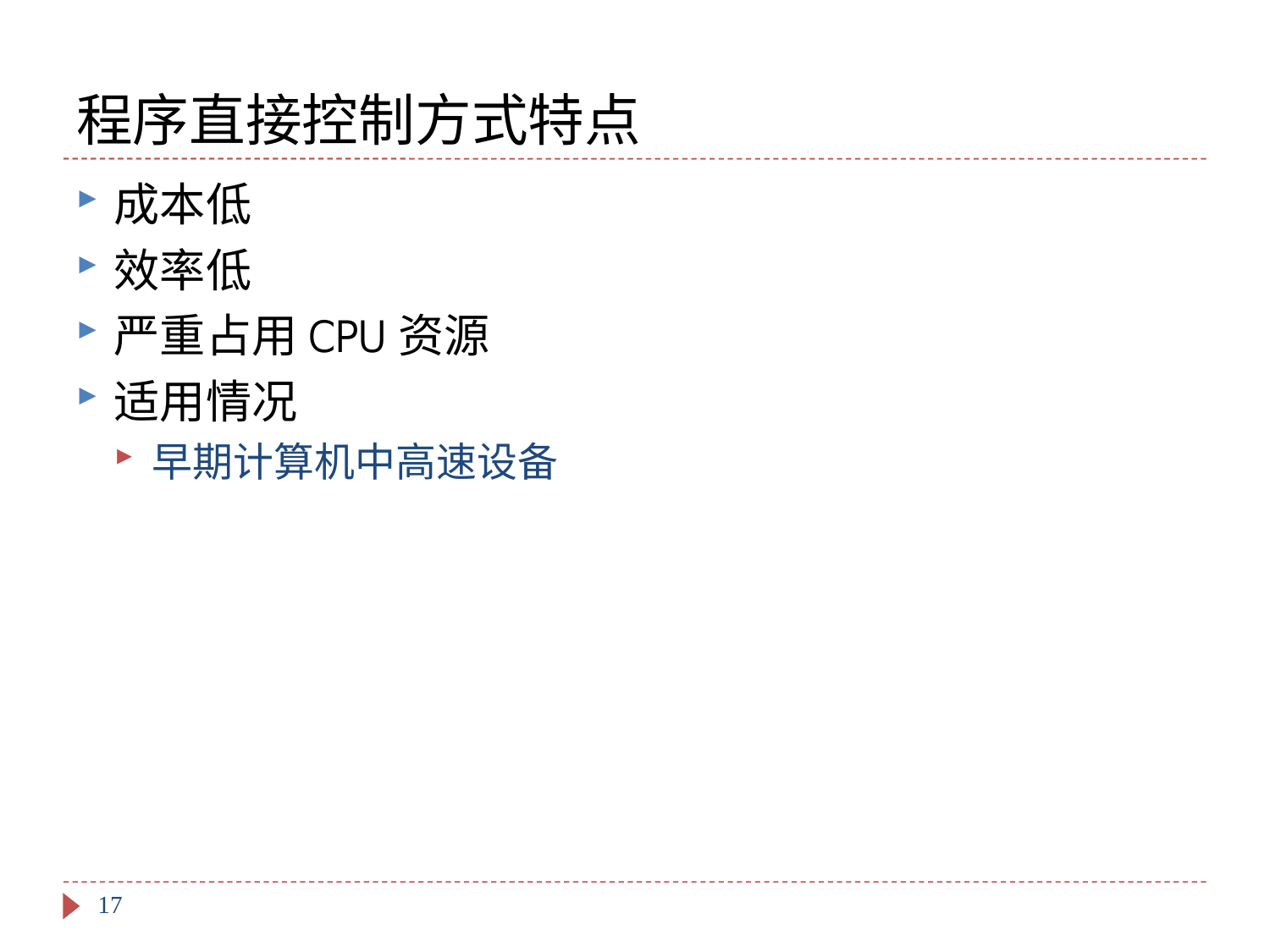

# 程序直接控制方式特点
成本低
效率低
严重占用CPU资源
适用情况
早期计算机中高速设备

17